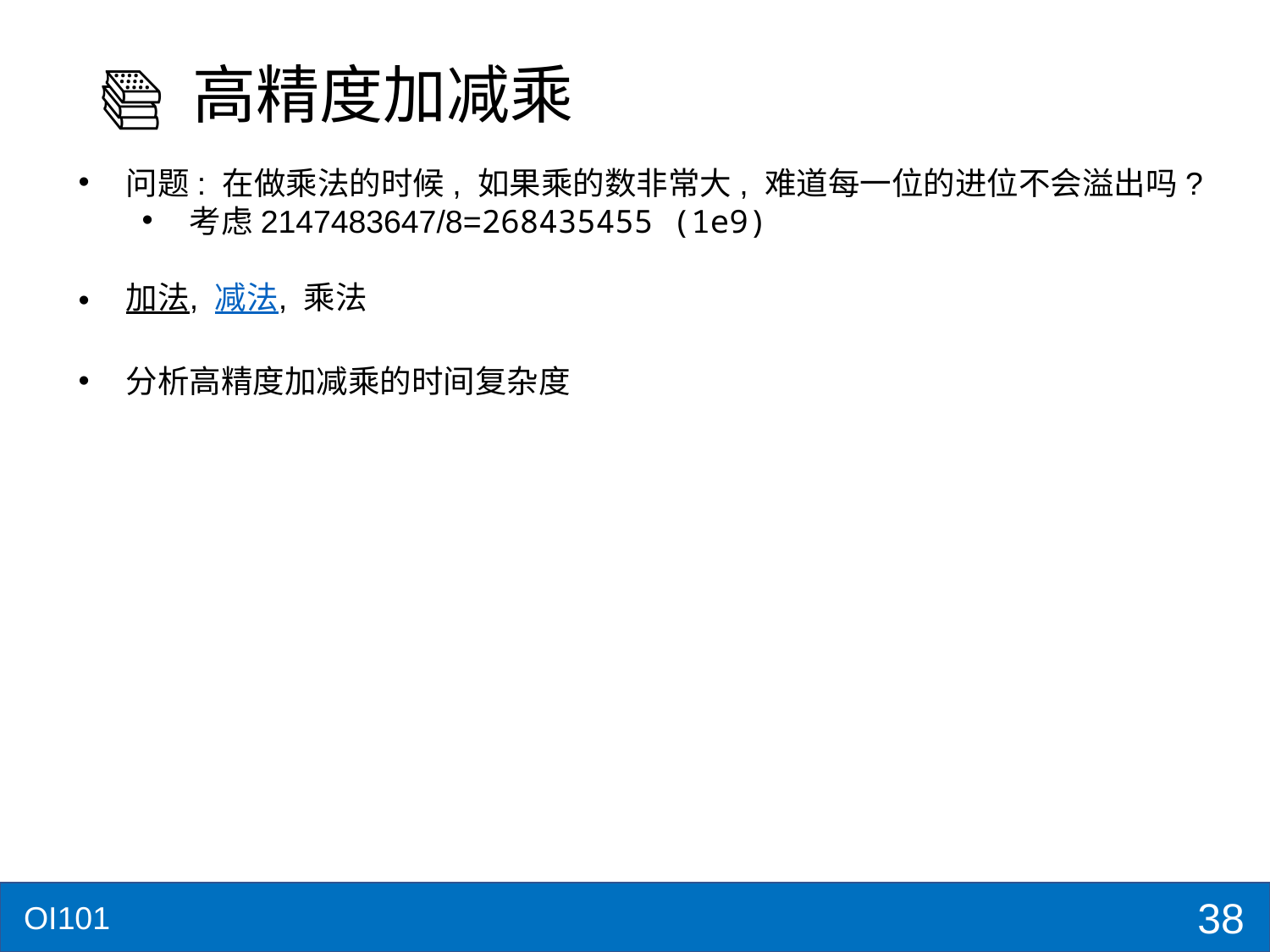

# 📚 高精度加减乘
问题: 在做乘法的时候, 如果乘的数非常大, 难道每一位的进位不会溢出吗?
考虑2147483647/8=268435455 (1e9)

加法, 减法, 乘法

分析高精度加减乘的时间复杂度
38